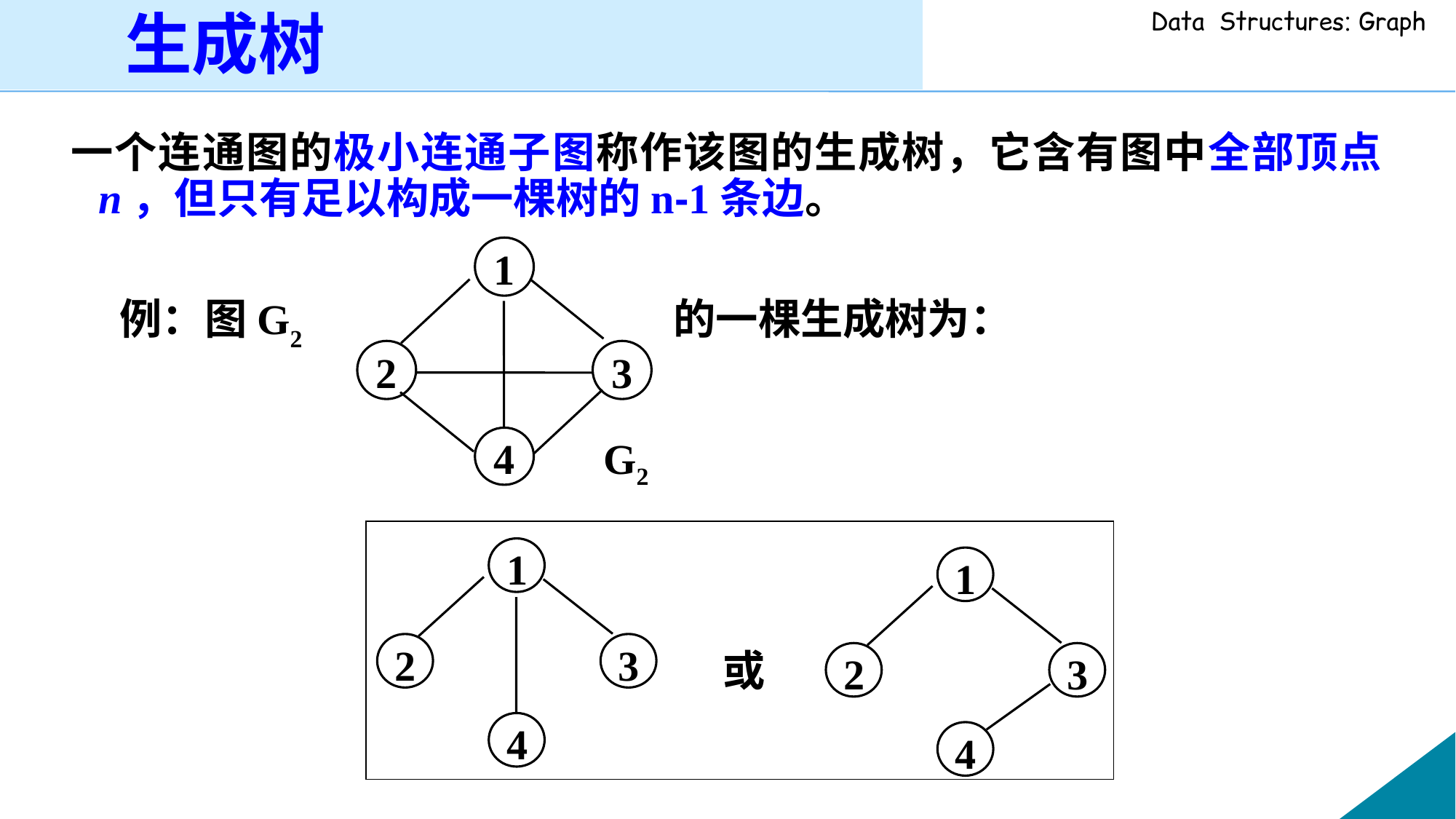

生成树
一个连通图的极小连通子图称作该图的生成树，它含有图中全部顶点n，但只有足以构成一棵树的n-1条边。

    例：图G2                                                    的一棵生成树为：

1

2

3

4
G2

1

2

3

4

1

或

2

3

4